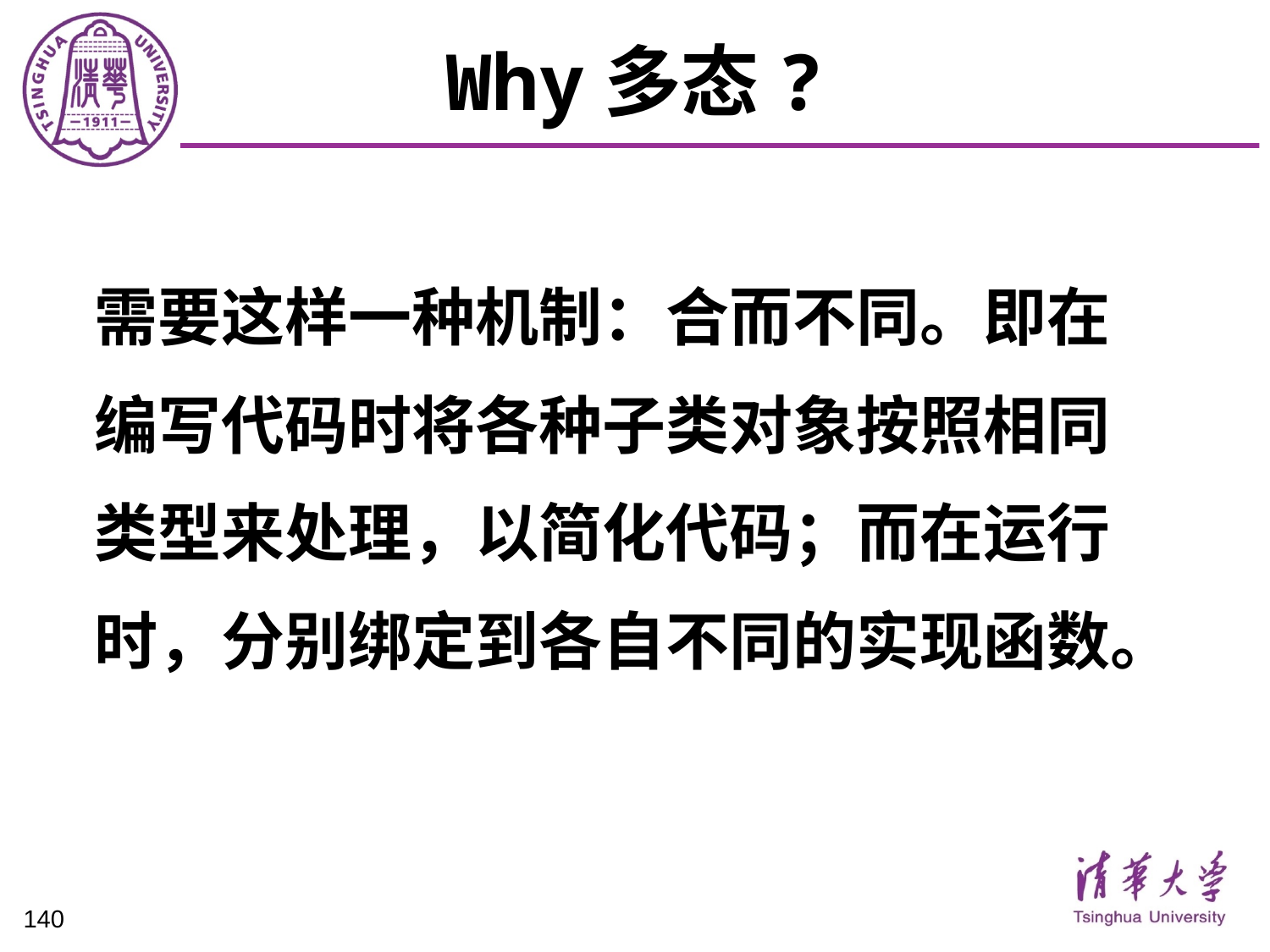

# Why多态?
需要这样一种机制：合而不同。即在
编写代码时将各种子类对象按照相同
类型来处理，以简化代码；而在运行
时，分别绑定到各自不同的实现函数。
140